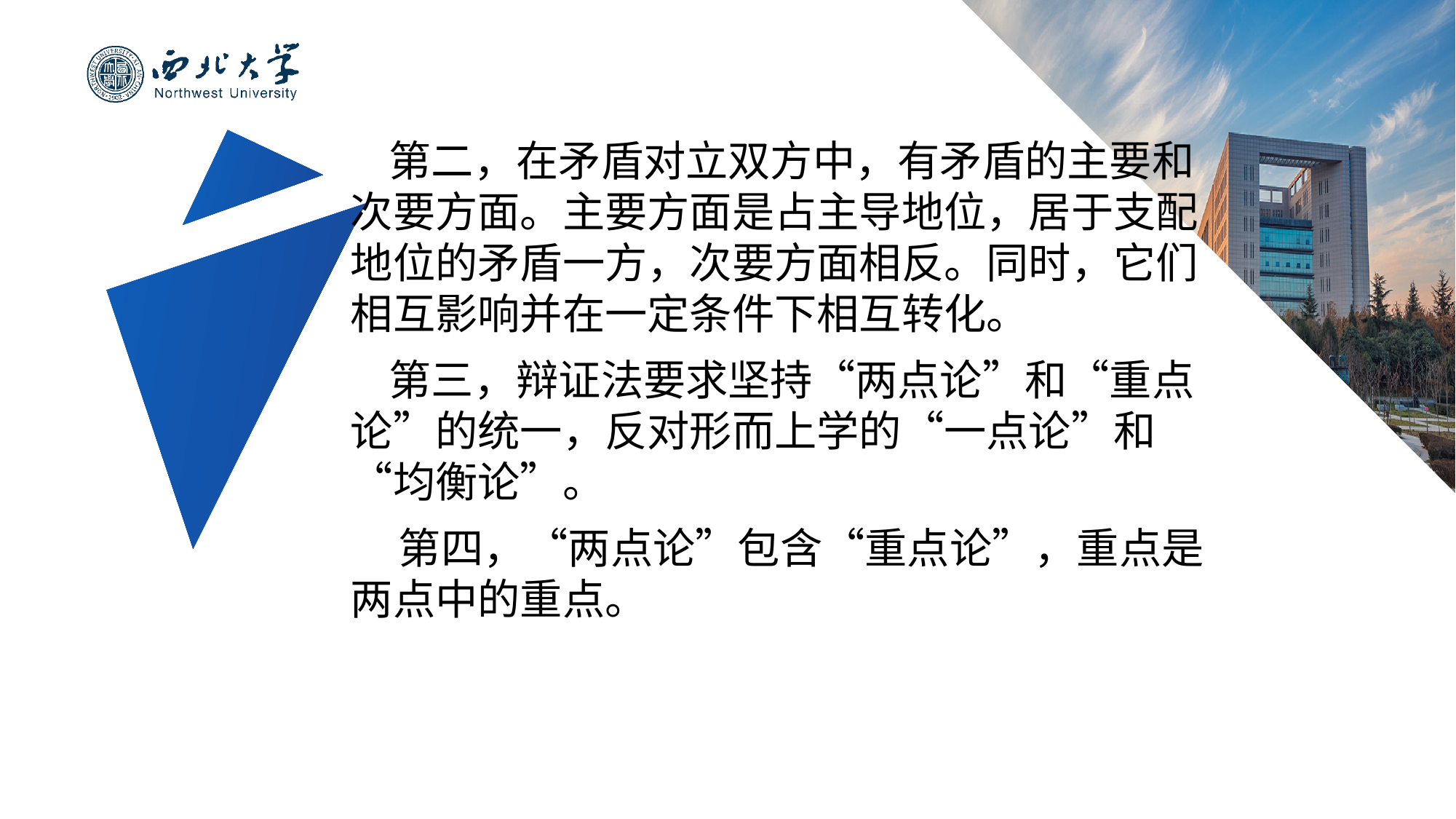

第二，在矛盾对立双方中，有矛盾的主要和次要方面。主要方面是占主导地位，居于支配地位的矛盾一方，次要方面相反。同时，它们相互影响并在一定条件下相互转化。
   第三，辩证法要求坚持“两点论”和“重点论”的统一，反对形而上学的“一点论”和“均衡论”。
    第四，“两点论”包含“重点论”，重点是两点中的重点。